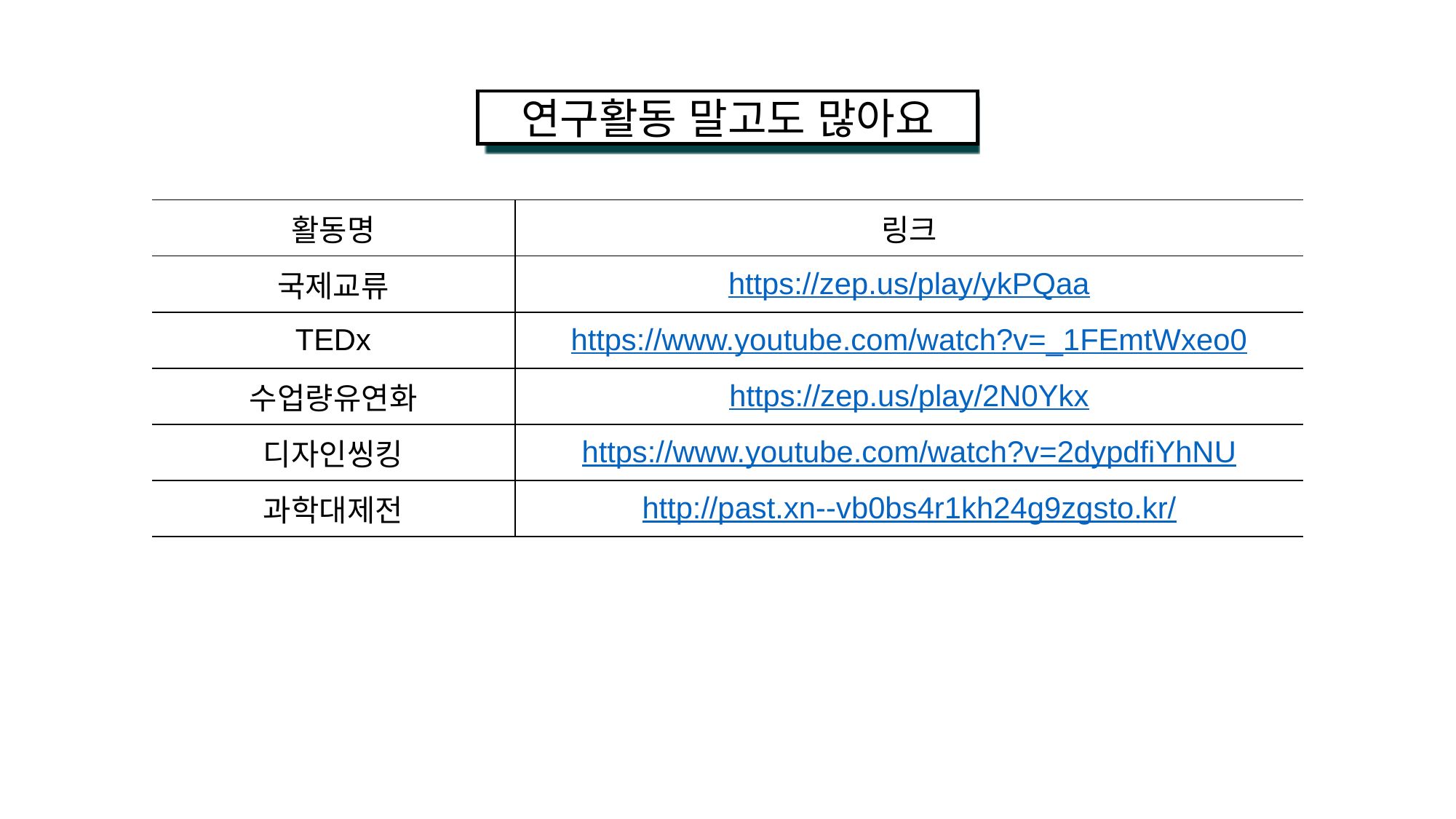

연구활동 말고도 많아요
| 활동명 | 링크 |
| --- | --- |
| 국제교류 | https://zep.us/play/ykPQaa |
| TEDx | https://www.youtube.com/watch?v=\_1FEmtWxeo0 |
| 수업량유연화 | https://zep.us/play/2N0Ykx |
| 디자인씽킹 | https://www.youtube.com/watch?v=2dypdfiYhNU |
| 과학대제전 | http://past.xn--vb0bs4r1kh24g9zgsto.kr/ |